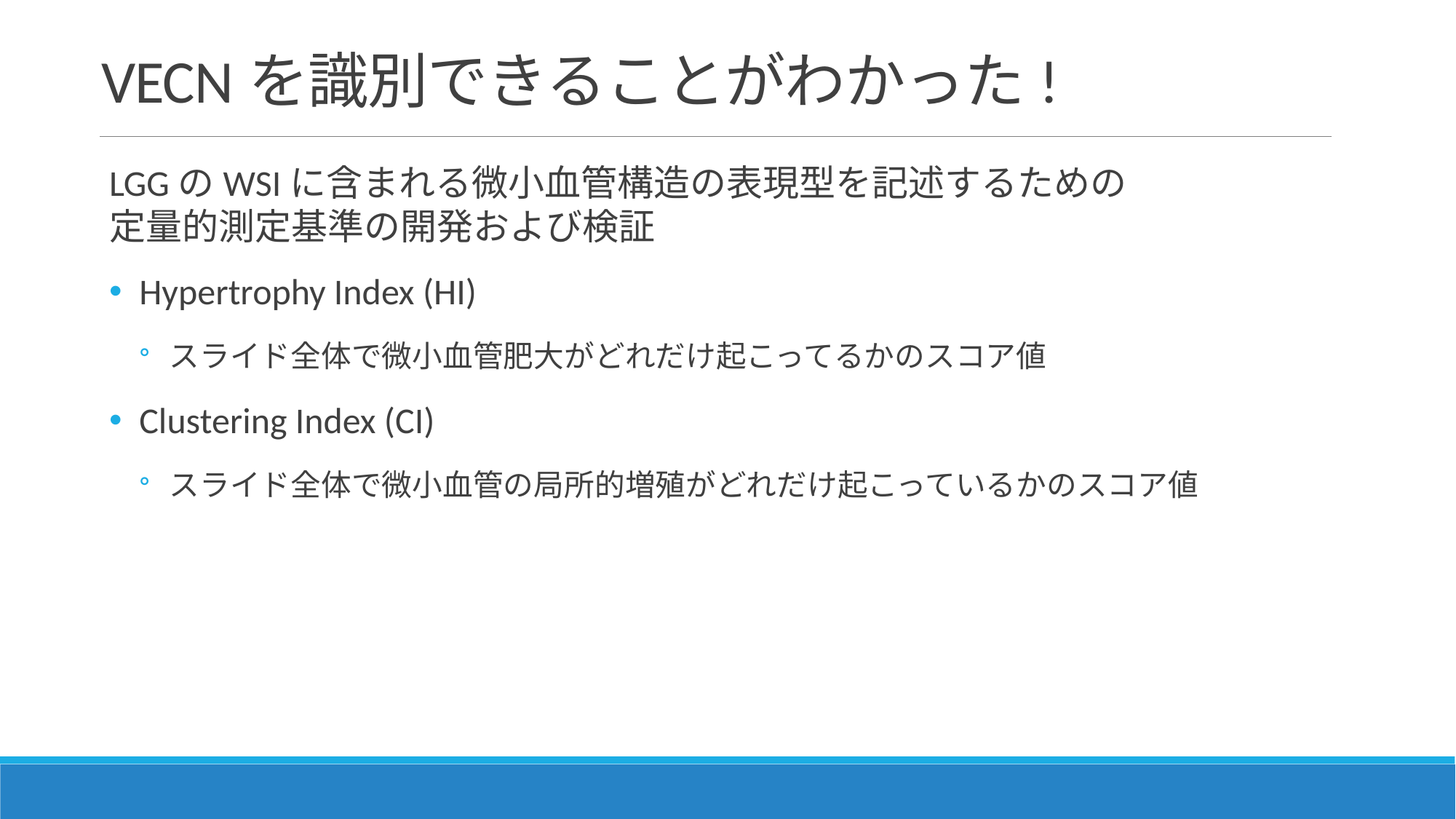

# VECNを識別できることがわかった!
LGGのWSIに含まれる微小血管構造の表現型を記述するための
定量的測定基準の開発および検証
Hypertrophy Index (HI)
スライド全体で微小血管肥大がどれだけ起こってるかのスコア値
Clustering Index (CI)
スライド全体で微小血管の局所的増殖がどれだけ起こっているかのスコア値